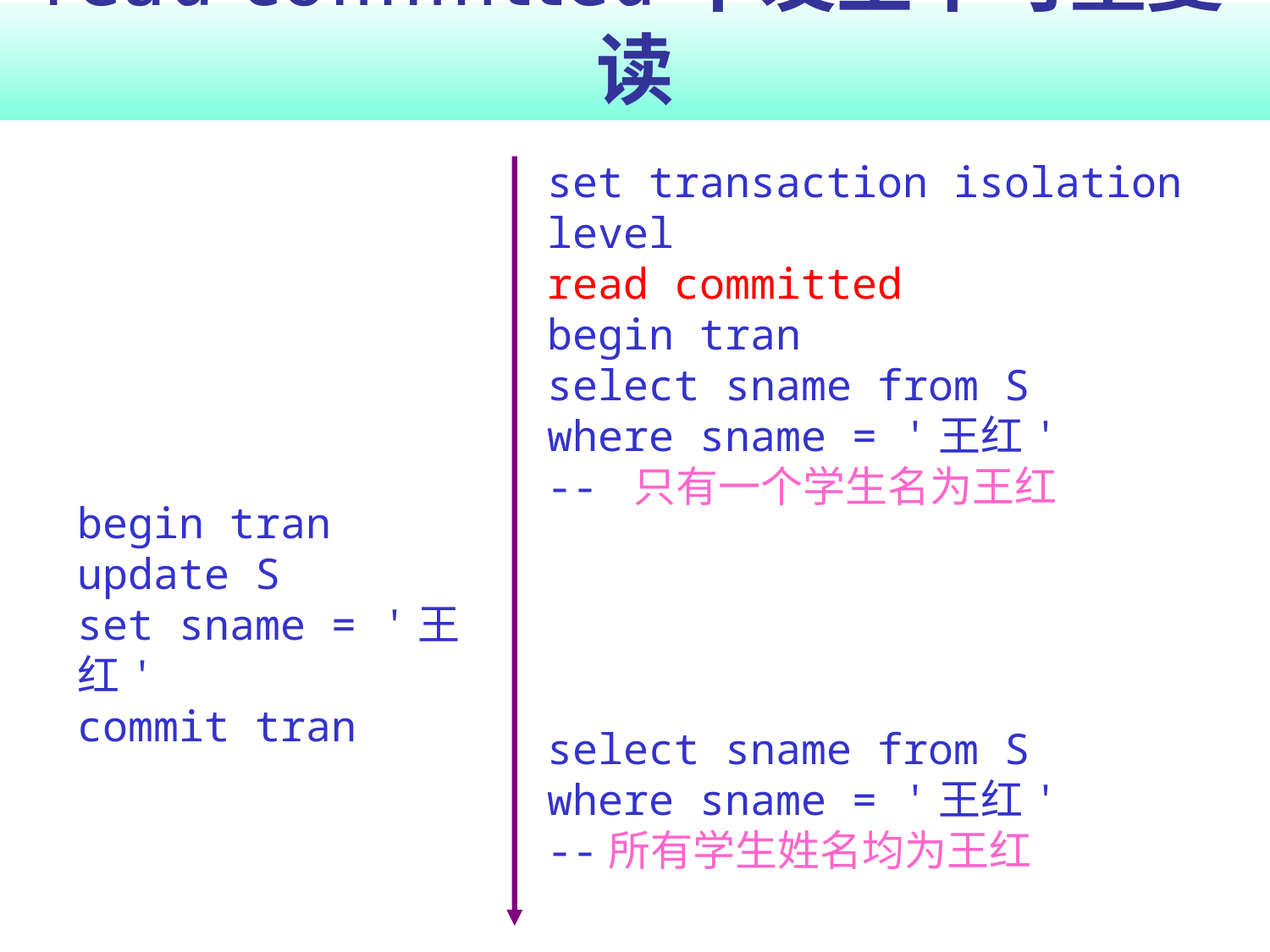

# read committed下发生不可重复读
set transaction isolation level
read committed
begin tran
select sname from S
where sname = '王红'
-- 只有一个学生名为王红

begin tran
update S
set sname = '王红'
commit tran
select sname from S
where sname = '王红'
--所有学生姓名均为王红